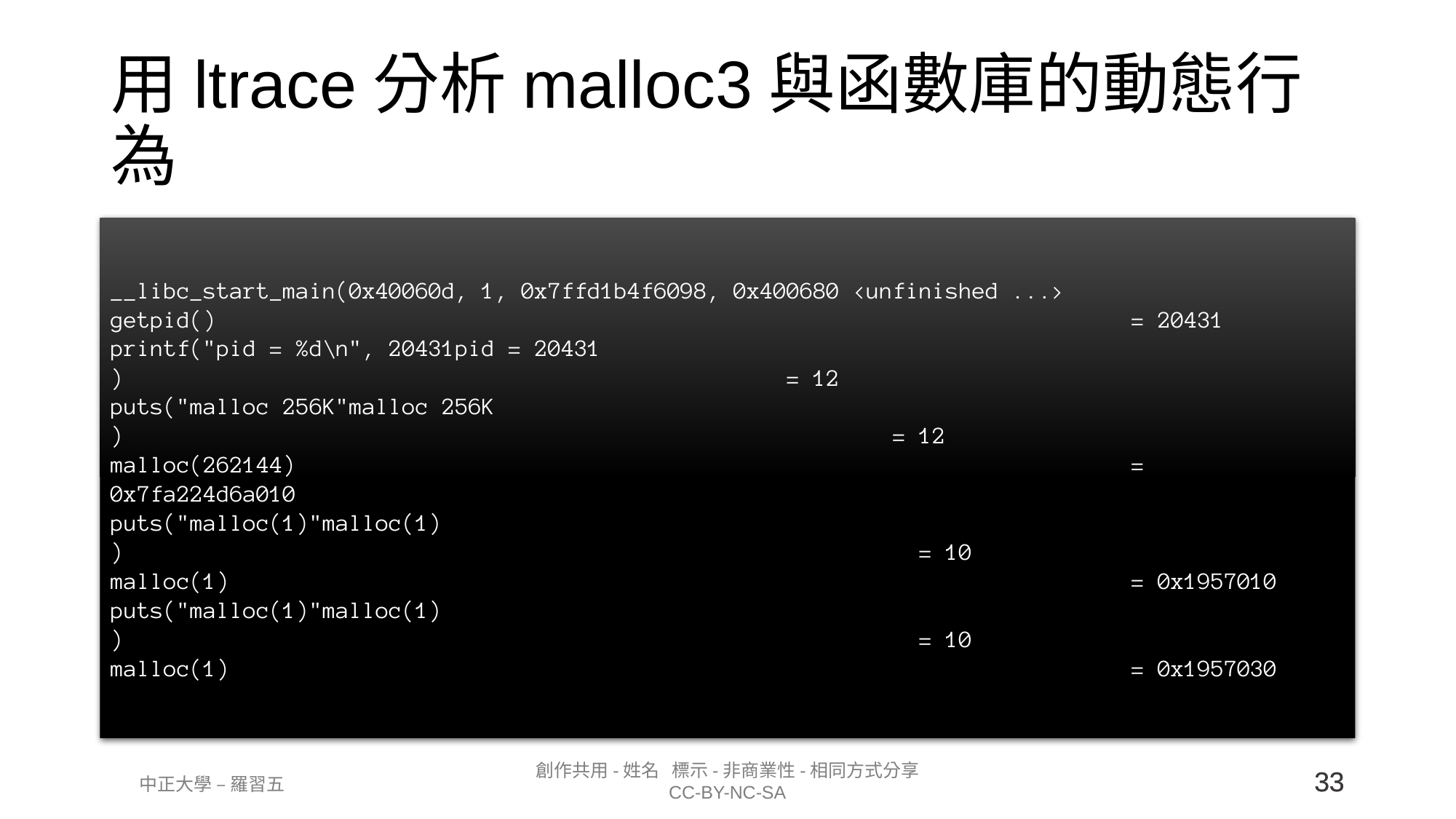

# 用ltrace分析malloc3與函數庫的動態行為
__libc_start_main(0x40060d, 1, 0x7ffd1b4f6098, 0x400680 <unfinished ...>
getpid()                                                                     = 20431
printf("pid = %d\n", 20431pid = 20431
)                                                  = 12
puts("malloc 256K"malloc 256K
)                                                          = 12
malloc(262144)                                                               = 0x7fa224d6a010
puts("malloc(1)"malloc(1)
)                                                            = 10
malloc(1)                                                                    = 0x1957010
puts("malloc(1)"malloc(1)
)                                                            = 10
malloc(1)                                                                    = 0x1957030